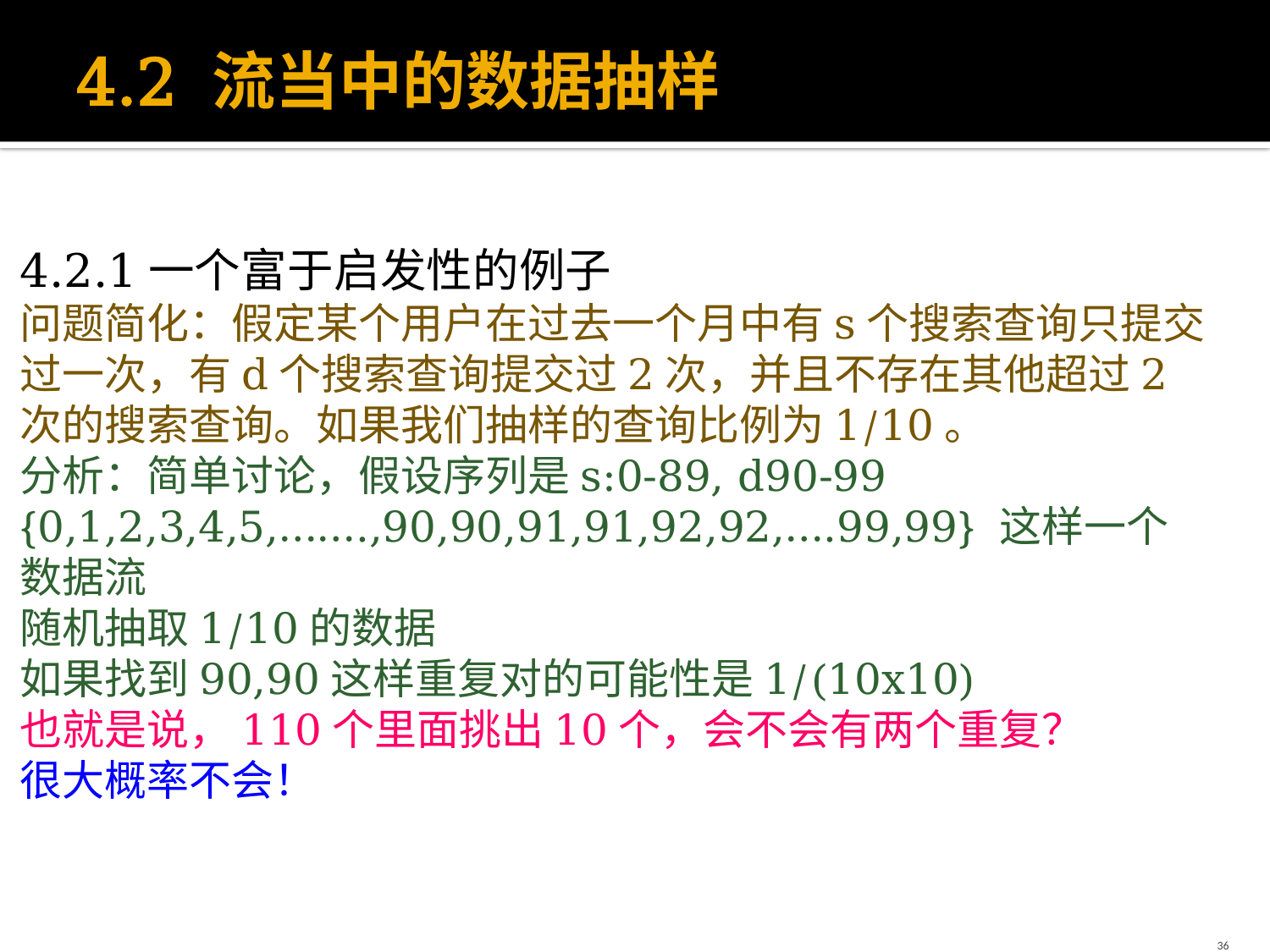

# 4.2 流当中的数据抽样
4.2.1一个富于启发性的例子
问题简化：假定某个用户在过去一个月中有s个搜索查询只提交过一次，有d个搜索查询提交过2次，并且不存在其他超过2次的搜索查询。如果我们抽样的查询比例为1/10。
分析：简单讨论，假设序列是s:0-89, d90-99
{0,1,2,3,4,5,…….,90,90,91,91,92,92,….99,99} 这样一个数据流
随机抽取1/10的数据
如果找到90,90这样重复对的可能性是1/(10x10)
也就是说，110个里面挑出10个，会不会有两个重复？
很大概率不会！
36